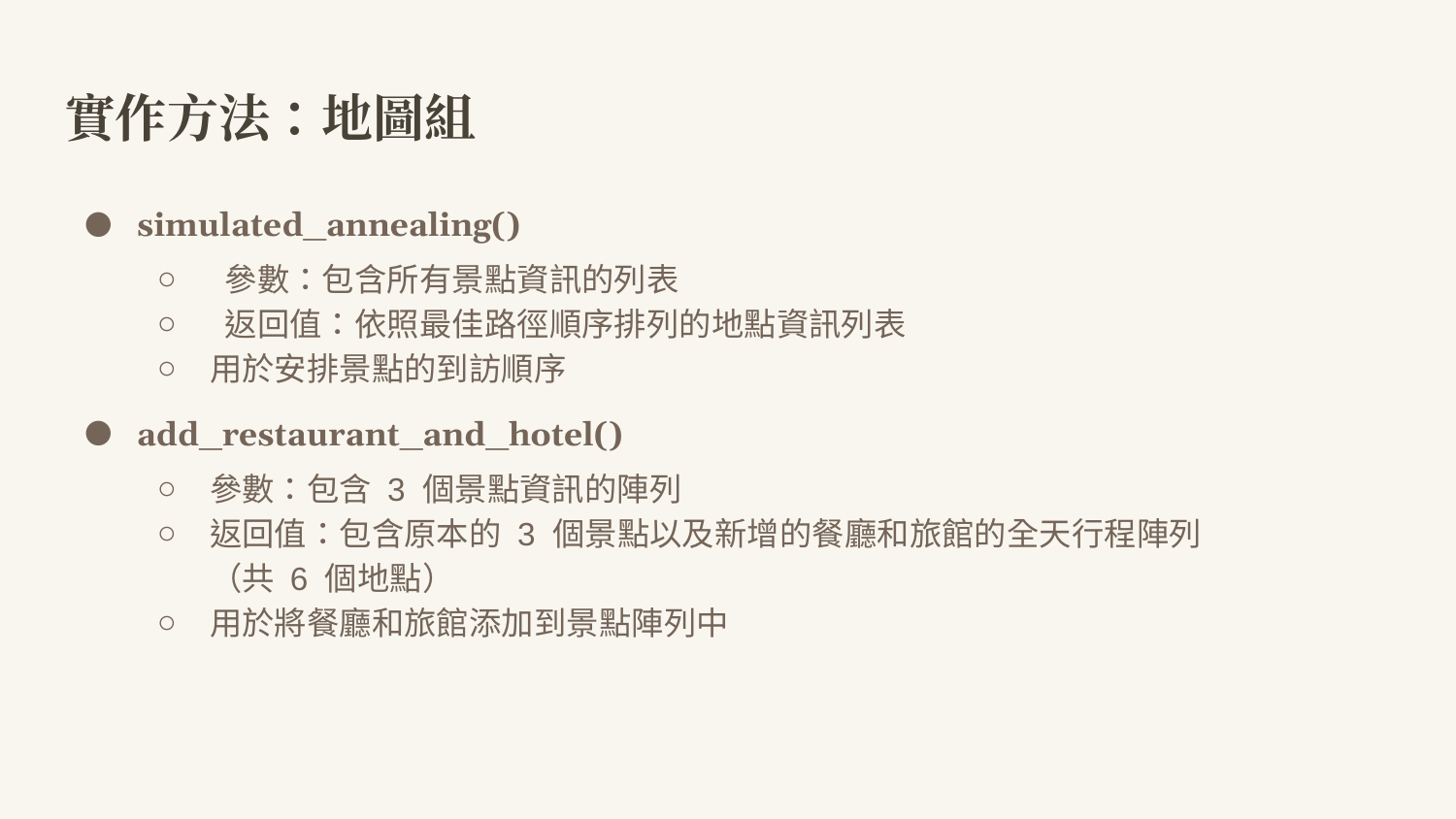

# 實作方法：地圖組
simulated_annealing()
 參數：包含所有景點資訊的列表
 返回值：依照最佳路徑順序排列的地點資訊列表
用於安排景點的到訪順序
add_restaurant_and_hotel()
參數：包含 3 個景點資訊的陣列
返回值：包含原本的 3 個景點以及新增的餐廳和旅館的全天行程陣列
（共 6 個地點）
用於將餐廳和旅館添加到景點陣列中